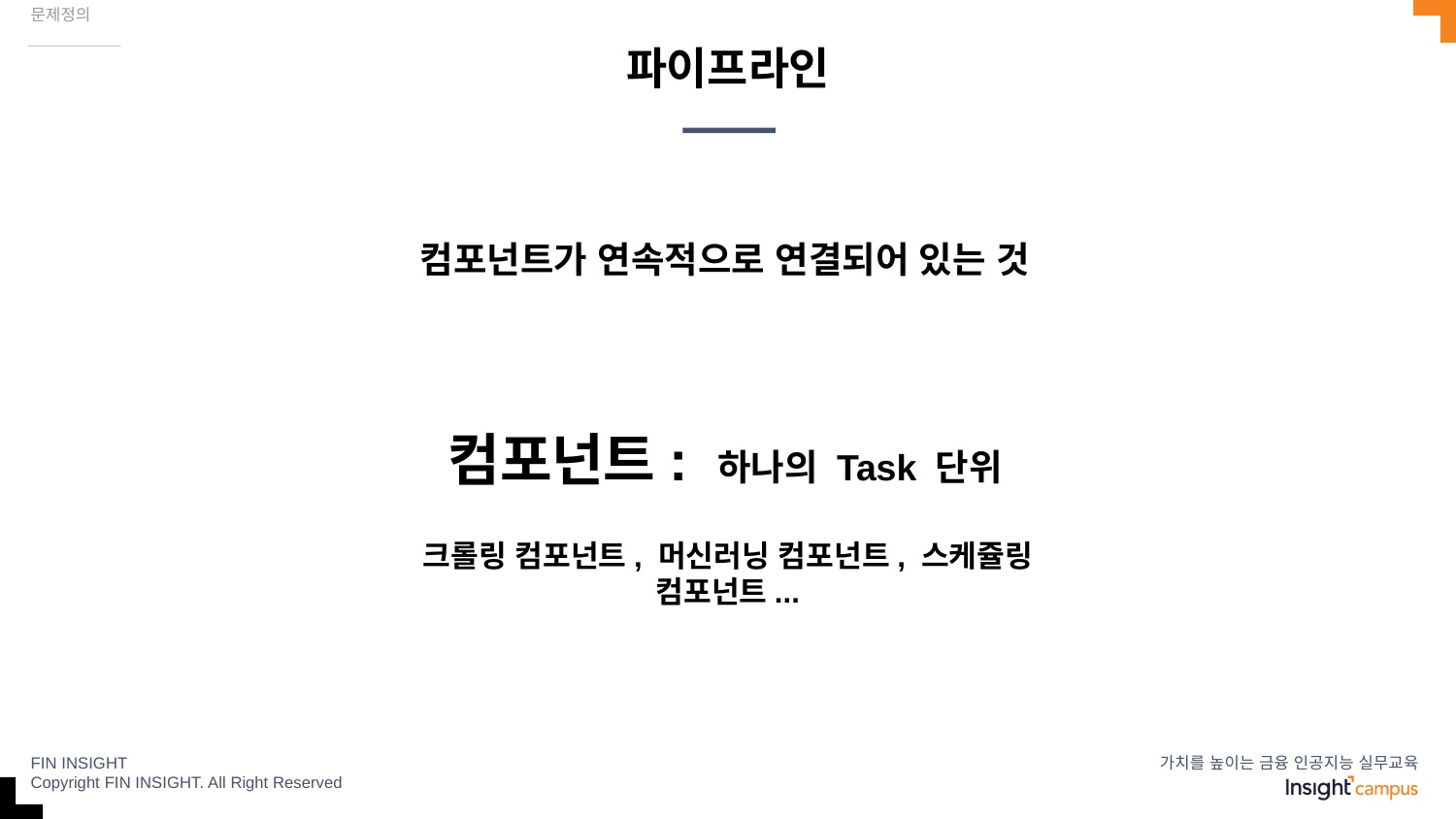

문제정의
# 파이프라인
컴포넌트가 연속적으로 연결되어 있는 것
컴포넌트: 하나의 Task 단위
크롤링 컴포넌트, 머신러닝 컴포넌트, 스케쥴링 컴포넌트...